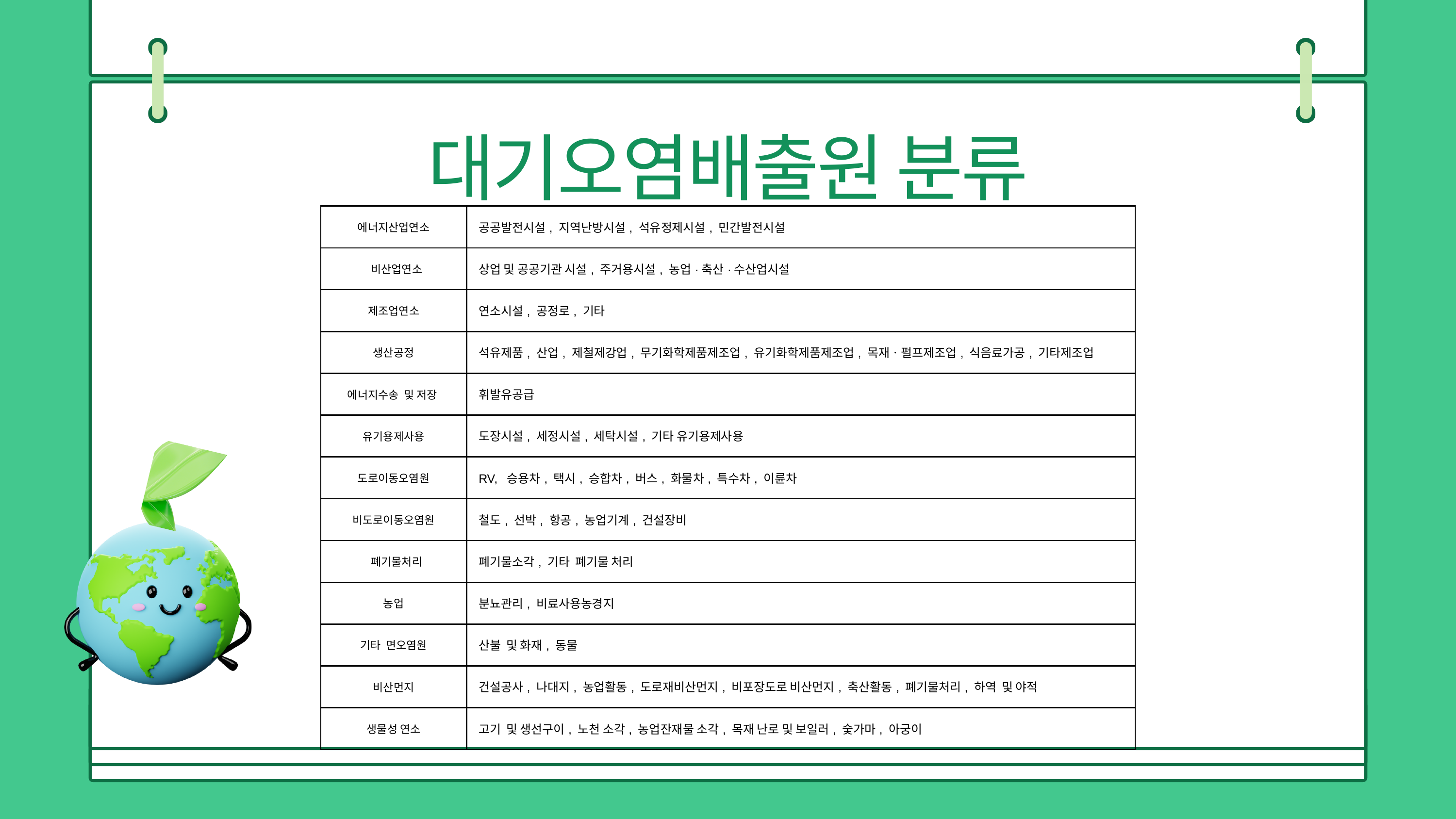

대기오염배출원 분류
| 에너지산업연소 | 공공발전시설, 지역난방시설, 석유정제시설, 민간발전시설 |
| --- | --- |
| 비산업연소 | 상업 및 공공기관 시설, 주거용시설, 농업·축산·수산업시설 |
| 제조업연소 | 연소시설, 공정로, 기타 |
| 생산공정 | 석유제품, 산업, 제철제강업, 무기화학제품제조업, 유기화학제품제조업, 목재ㆍ펄프제조업, 식음료가공, 기타제조업 |
| 에너지수송 및 저장 | 휘발유공급 |
| 유기용제사용 | 도장시설, 세정시설, 세탁시설, 기타 유기용제사용 |
| 도로이동오염원 | RV, 승용차, 택시, 승합차, 버스, 화물차, 특수차, 이륜차 |
| 비도로이동오염원 | 철도, 선박, 항공, 농업기계, 건설장비 |
| 폐기물처리 | 폐기물소각, 기타 폐기물 처리 |
| 농업 | 분뇨관리, 비료사용농경지 |
| 기타 면오염원 | 산불 및 화재, 동물 |
| 비산먼지 | 건설공사, 나대지, 농업활동, 도로재비산먼지, 비포장도로 비산먼지, 축산활동, 폐기물처리, 하역 및 야적 |
| 생물성 연소 | 고기 및 생선구이, 노천 소각, 농업잔재물 소각, 목재 난로 및 보일러, 숯가마, 아궁이 |